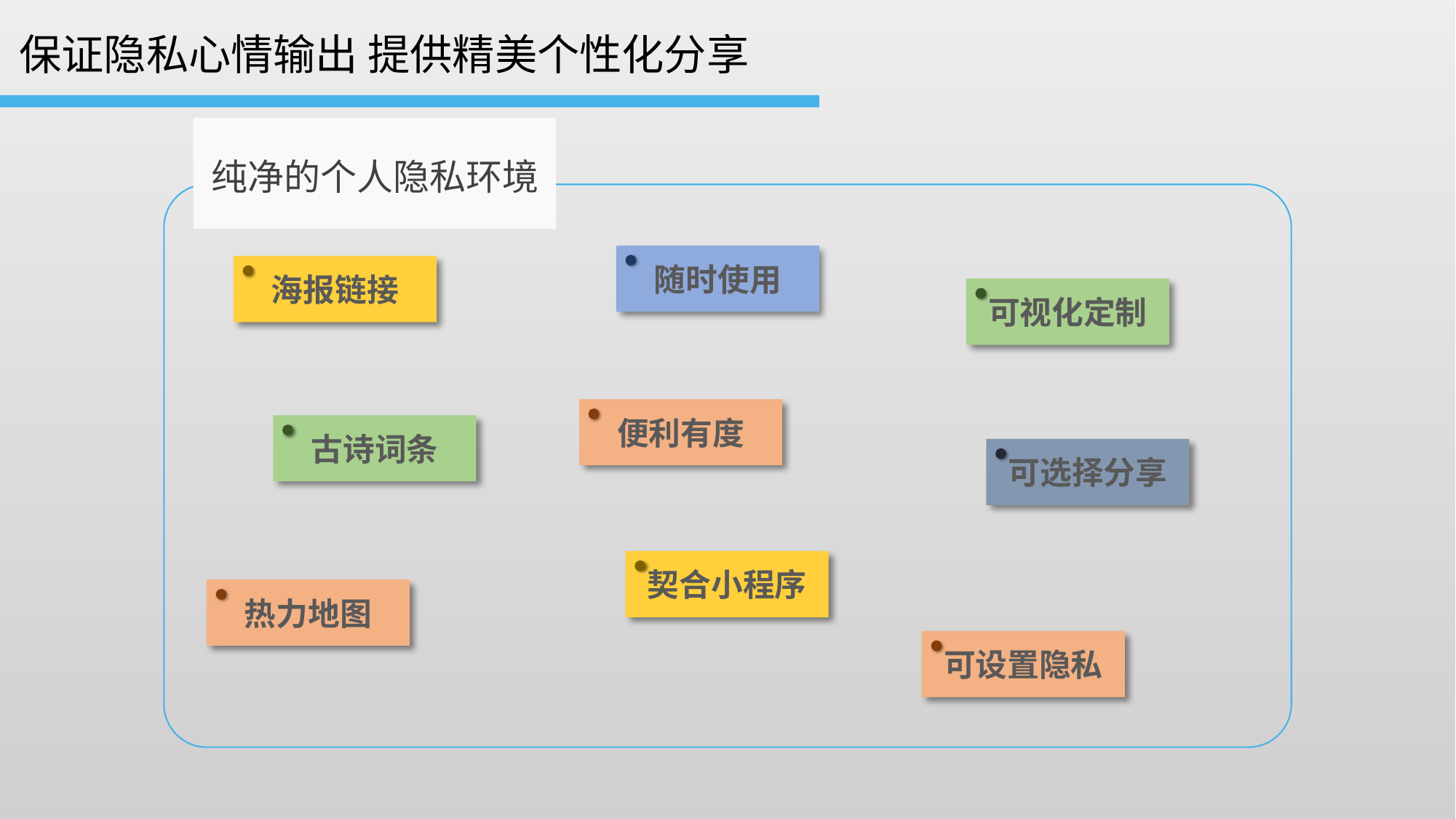

保证隐私心情输出 提供精美个性化分享

纯净的个人隐私环境

随时使用

海报链接

可视化定制

便利有度

古诗词条

可选择分享

契合小程序

热力地图

可设置隐私